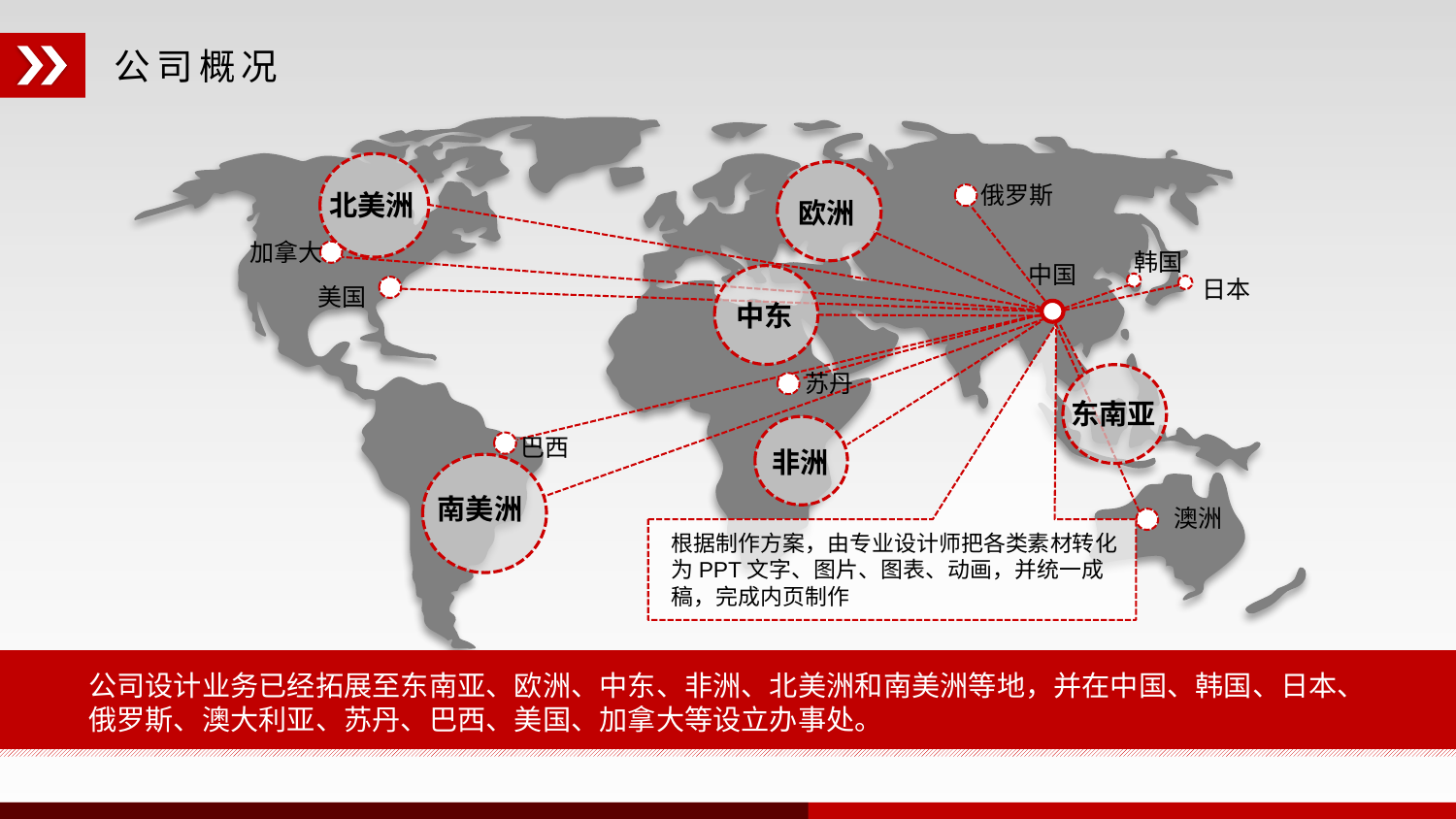

公司概况

北美洲

欧洲
俄罗斯

加拿大

美国

苏丹

巴西

澳洲

韩国
日本

中国

中东

东南亚

非洲

南美洲

根据制作方案，由专业设计师把各类素材转化为PPT文字、图片、图表、动画，并统一成稿，完成内页制作

公司设计业务已经拓展至东南亚、欧洲、中东、非洲、北美洲和南美洲等地，并在中国、韩国、日本、俄罗斯、澳大利亚、苏丹、巴西、美国、加拿大等设立办事处。